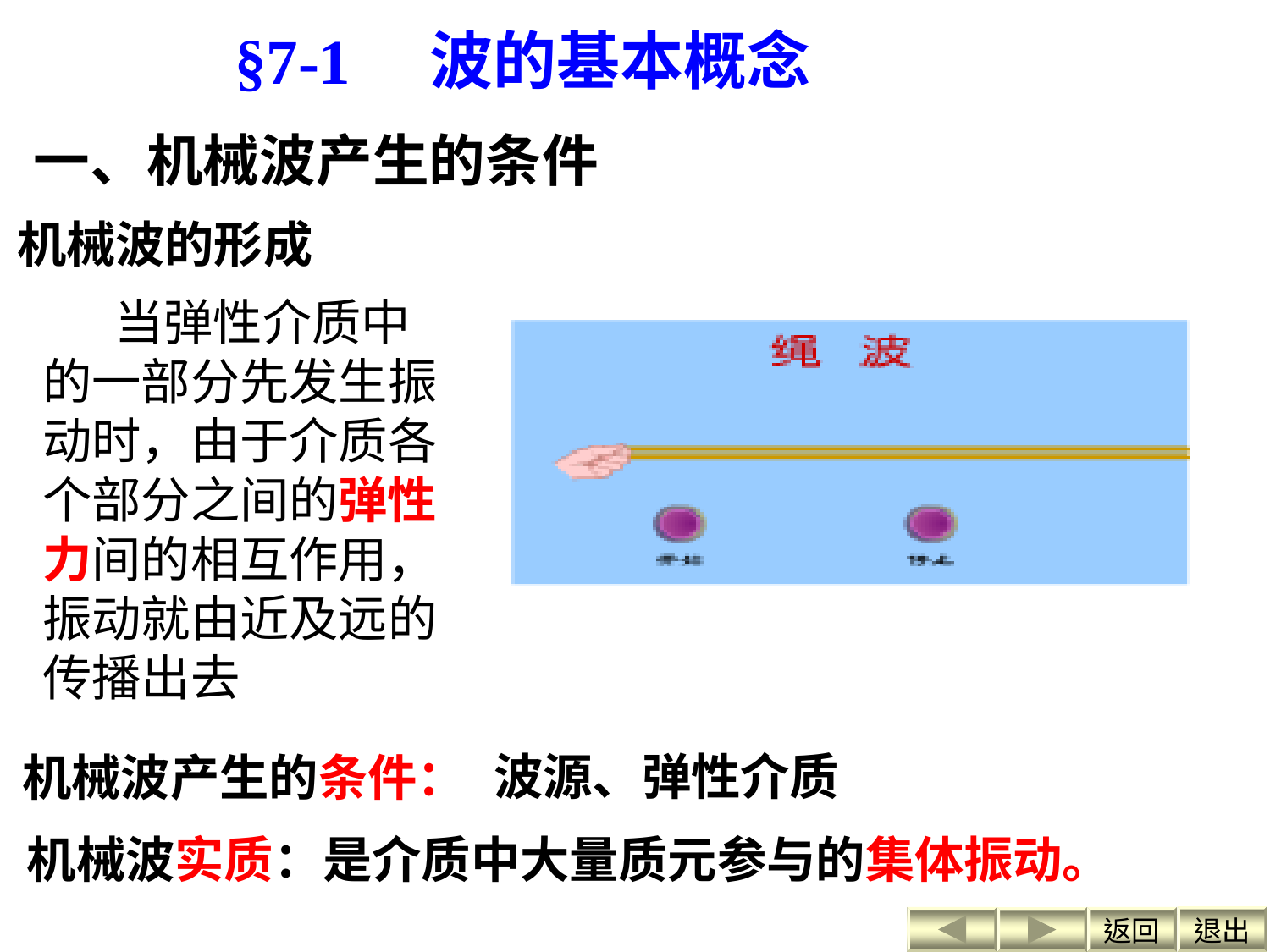

§7-1　波的基本概念
一、机械波产生的条件
机械波的形成
　  当弹性介质中的一部分先发生振动时，由于介质各个部分之间的弹性力间的相互作用，振动就由近及远的传播出去
波源、弹性介质
机械波产生的条件：
机械波实质：是介质中大量质元参与的集体振动。
5